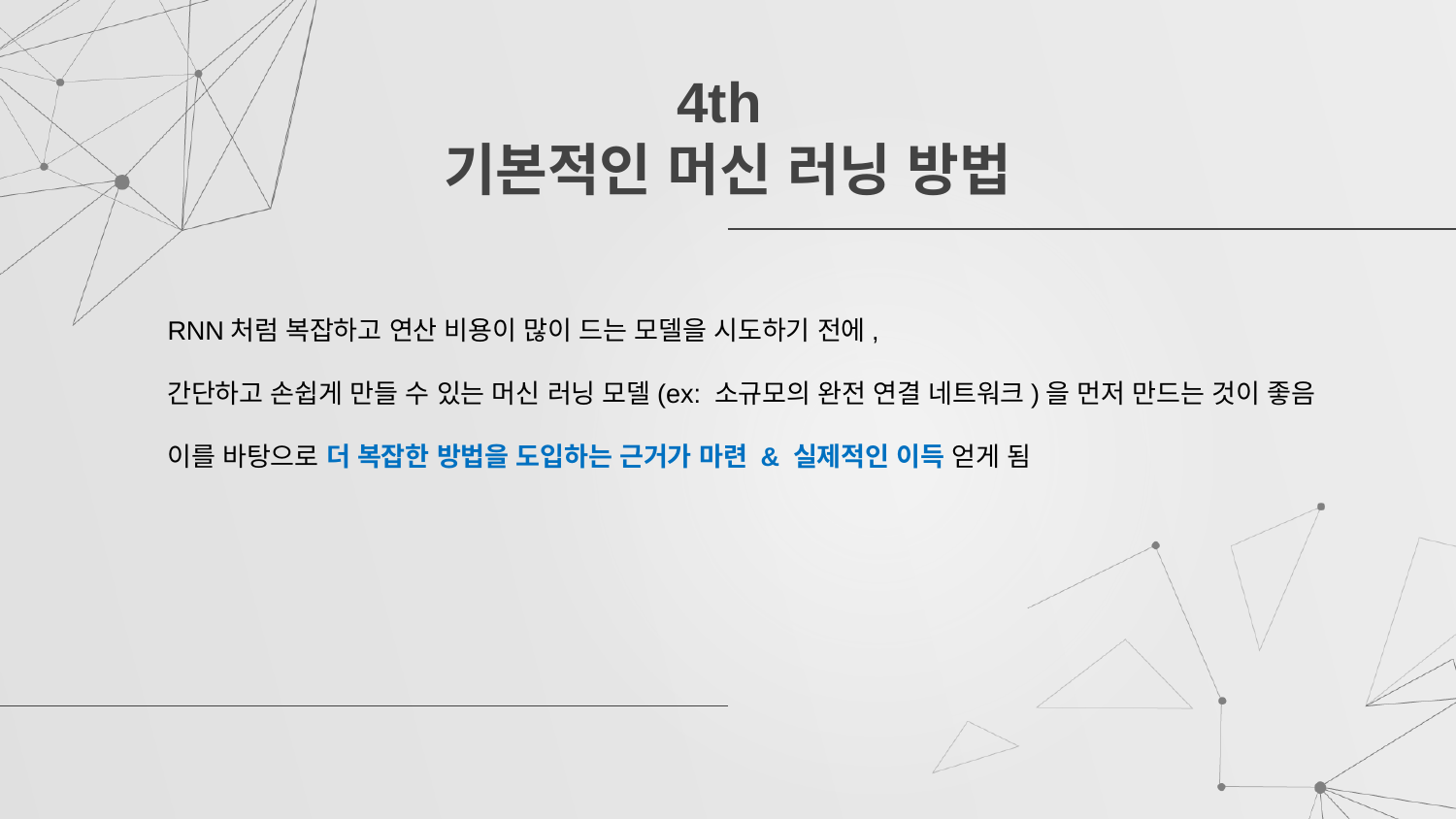

# 4th 기본적인 머신 러닝 방법
RNN처럼 복잡하고 연산 비용이 많이 드는 모델을 시도하기 전에,

간단하고 손쉽게 만들 수 있는 머신 러닝 모델(ex: 소규모의 완전 연결 네트워크)을 먼저 만드는 것이 좋음

이를 바탕으로 더 복잡한 방법을 도입하는 근거가 마련 & 실제적인 이득 얻게 됨